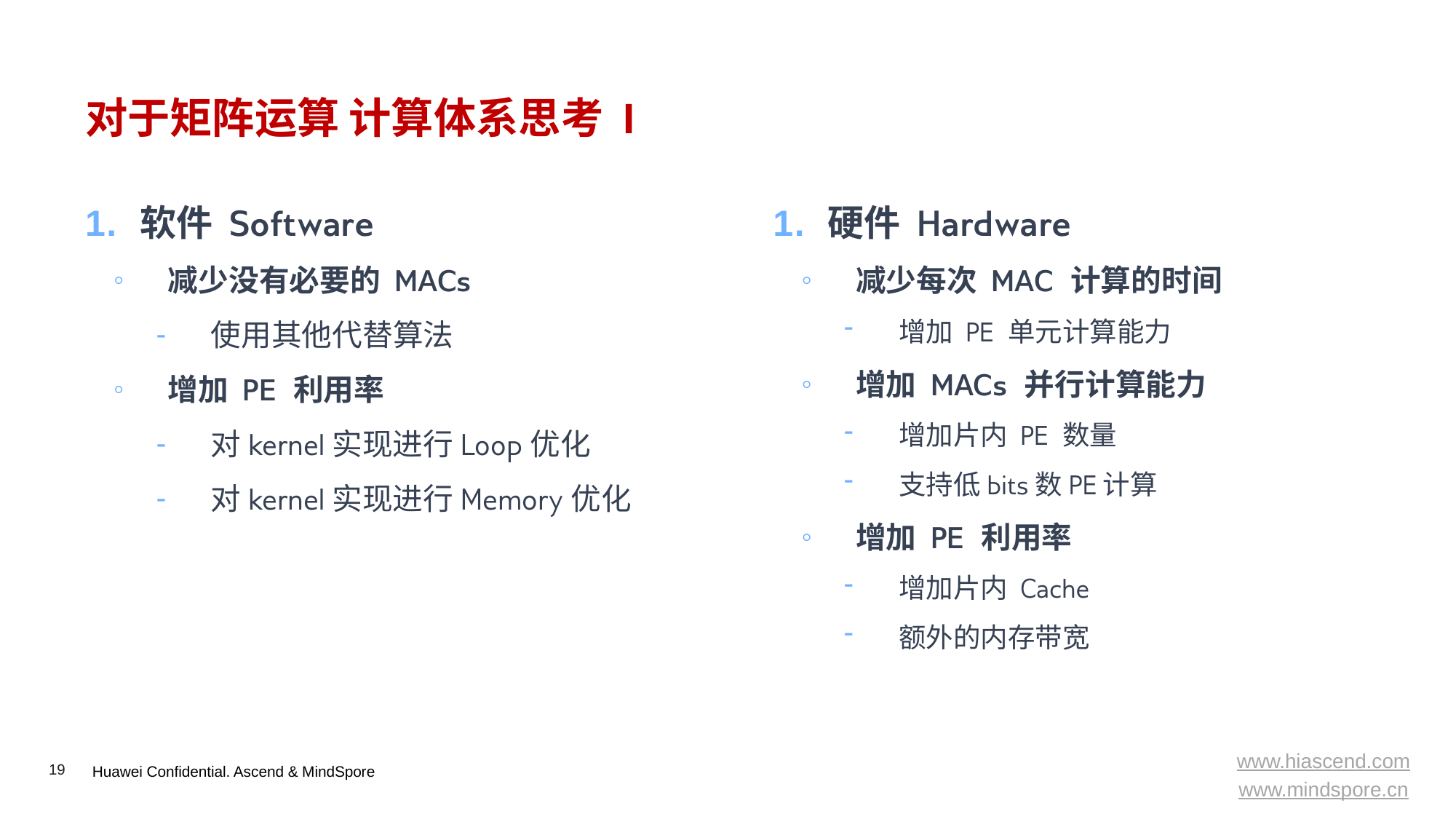

# 对于矩阵运算 计算体系思考 I
软件 Software
减少没有必要的 MACs
使用其他代替算法
增加 PE 利用率
对kernel实现进行Loop优化
对kernel实现进行Memory优化
硬件 Hardware
减少每次 MAC 计算的时间
增加 PE 单元计算能力
增加 MACs 并行计算能力
增加片内 PE 数量
支持低bits数PE计算
增加 PE 利用率
增加片内 Cache
额外的内存带宽